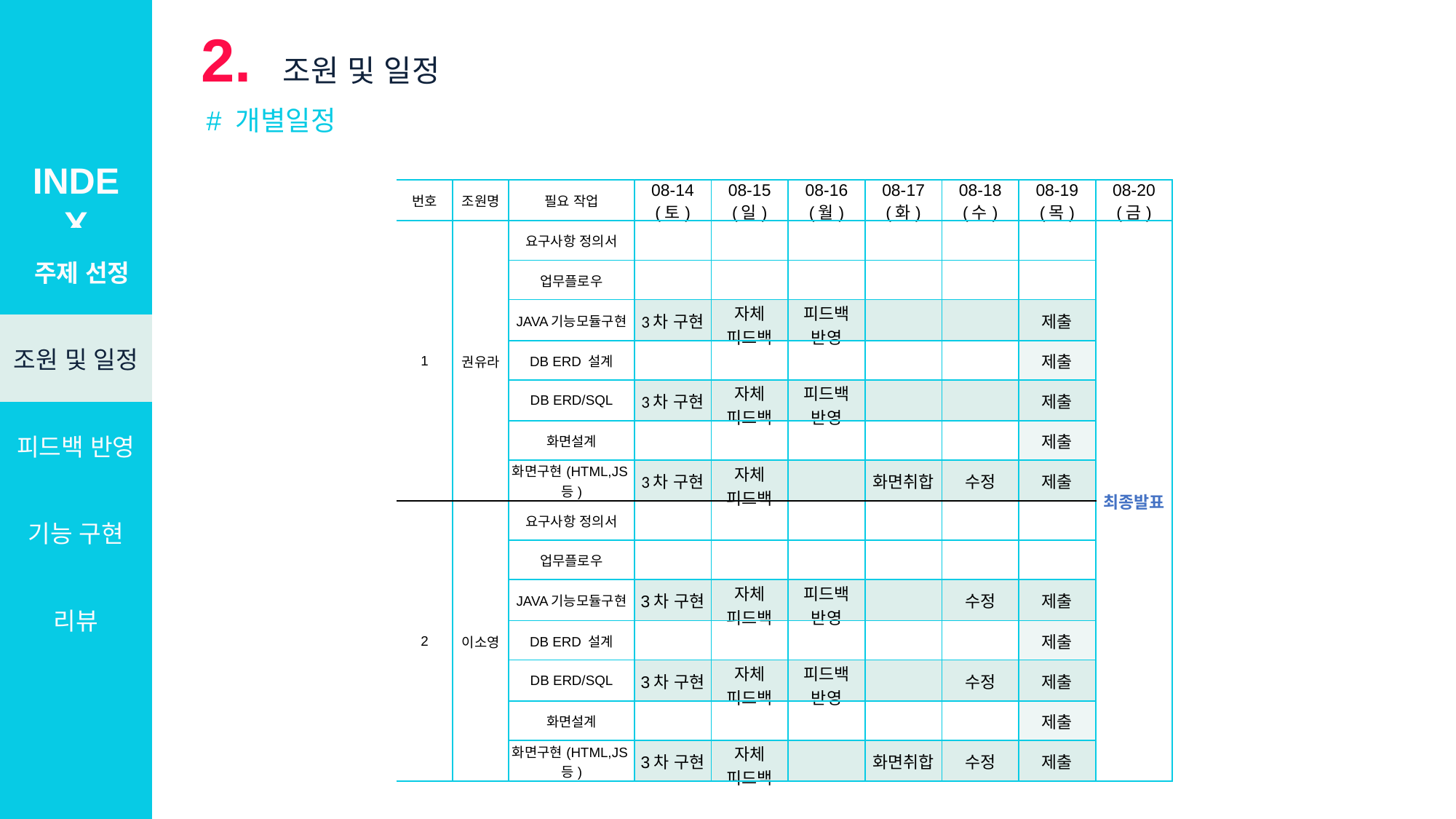

2. 조원 및 일정
# 개별일정
INDEX
| 번호 | 조원명 | 필요 작업 | 08-14 (토) | 08-15 (일) | 08-16 (월) | 08-17 (화) | 08-18 (수) | 08-19 (목) | 08-20 (금) |
| --- | --- | --- | --- | --- | --- | --- | --- | --- | --- |
| 1 | 권유라 | 요구사항 정의서 |  |  |  |  |  |  | 최종발표 |
|  |  | 업무플로우 |  |  |  |  |  |  |  |
|  |  | JAVA기능모듈구현 | 3차 구현 | 자체 피드백 | 피드백 반영 |  |  | 제출 |  |
|  |  | DB ERD 설계 |  |  |  |  |  | 제출 |  |
|  |  | DB ERD/SQL | 3차 구현 | 자체 피드백 | 피드백 반영 |  |  | 제출 |  |
|  |  | 화면설계 |  |  |  |  |  | 제출 |  |
|  |  | 화면구현(HTML,JS등) | 3차 구현 | 자체 피드백 |  | 화면취합 | 수정 | 제출 |  |
| 2 | 이소영 | 요구사항 정의서 |  |  |  |  |  |  |  |
|  |  | 업무플로우 |  |  |  |  |  |  |  |
|  |  | JAVA기능모듈구현 | 3차 구현 | 자체 피드백 | 피드백 반영 |  | 수정 | 제출 |  |
|  |  | DB ERD 설계 |  |  |  |  |  | 제출 |  |
|  |  | DB ERD/SQL | 3차 구현 | 자체 피드백 | 피드백 반영 |  | 수정 | 제출 |  |
|  |  | 화면설계 |  |  |  |  |  | 제출 |  |
|  |  | 화면구현(HTML,JS등) | 3차 구현 | 자체 피드백 |  | 화면취합 | 수정 | 제출 |  |
| 주제 선정 |
| --- |
| 조원 및 일정 |
| 피드백 반영 |
| 기능 구현 |
| 리뷰 |